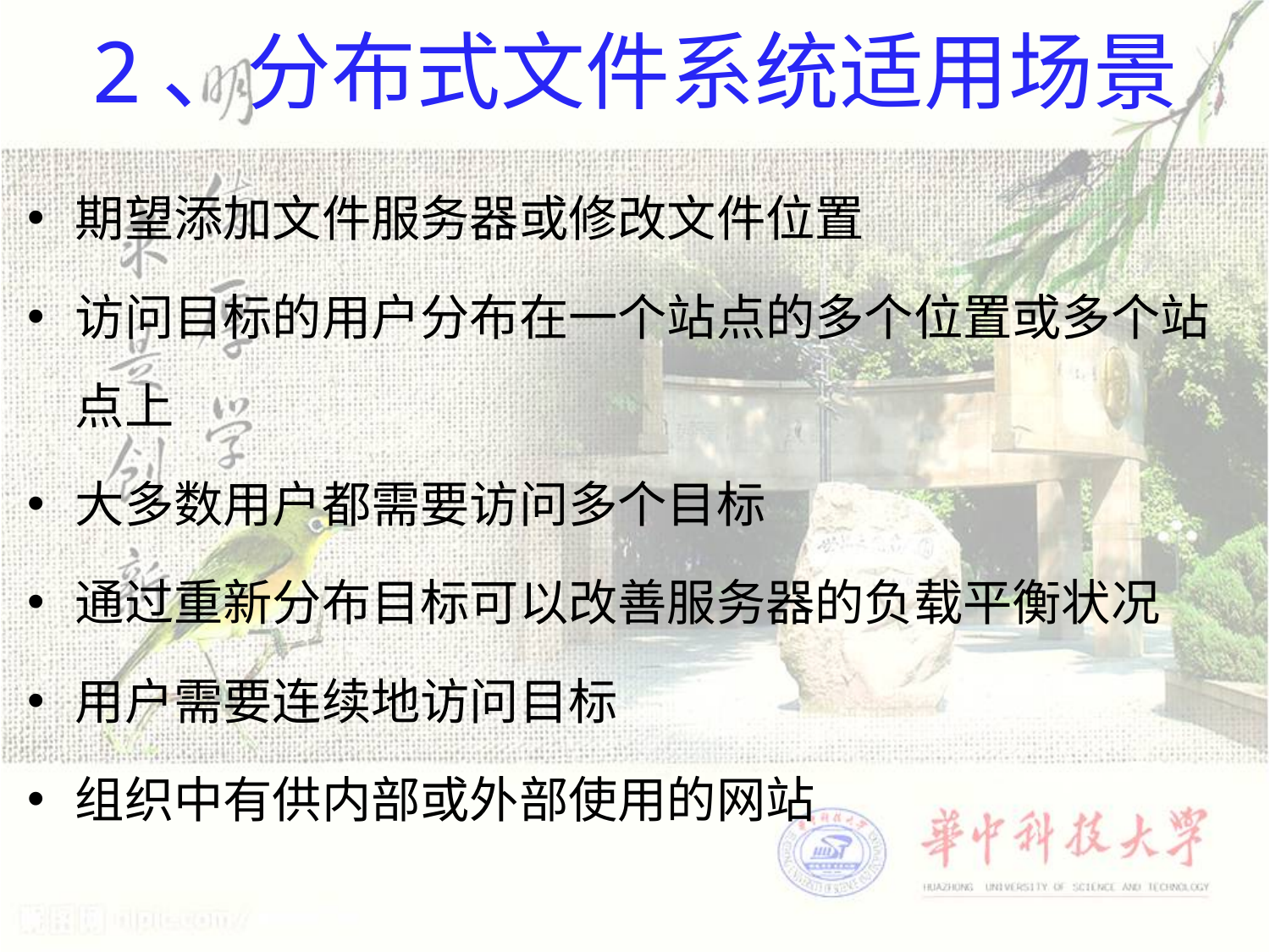

2、分布式文件系统适用场景
期望添加文件服务器或修改文件位置
访问目标的用户分布在一个站点的多个位置或多个站点上
大多数用户都需要访问多个目标
通过重新分布目标可以改善服务器的负载平衡状况
用户需要连续地访问目标
组织中有供内部或外部使用的网站